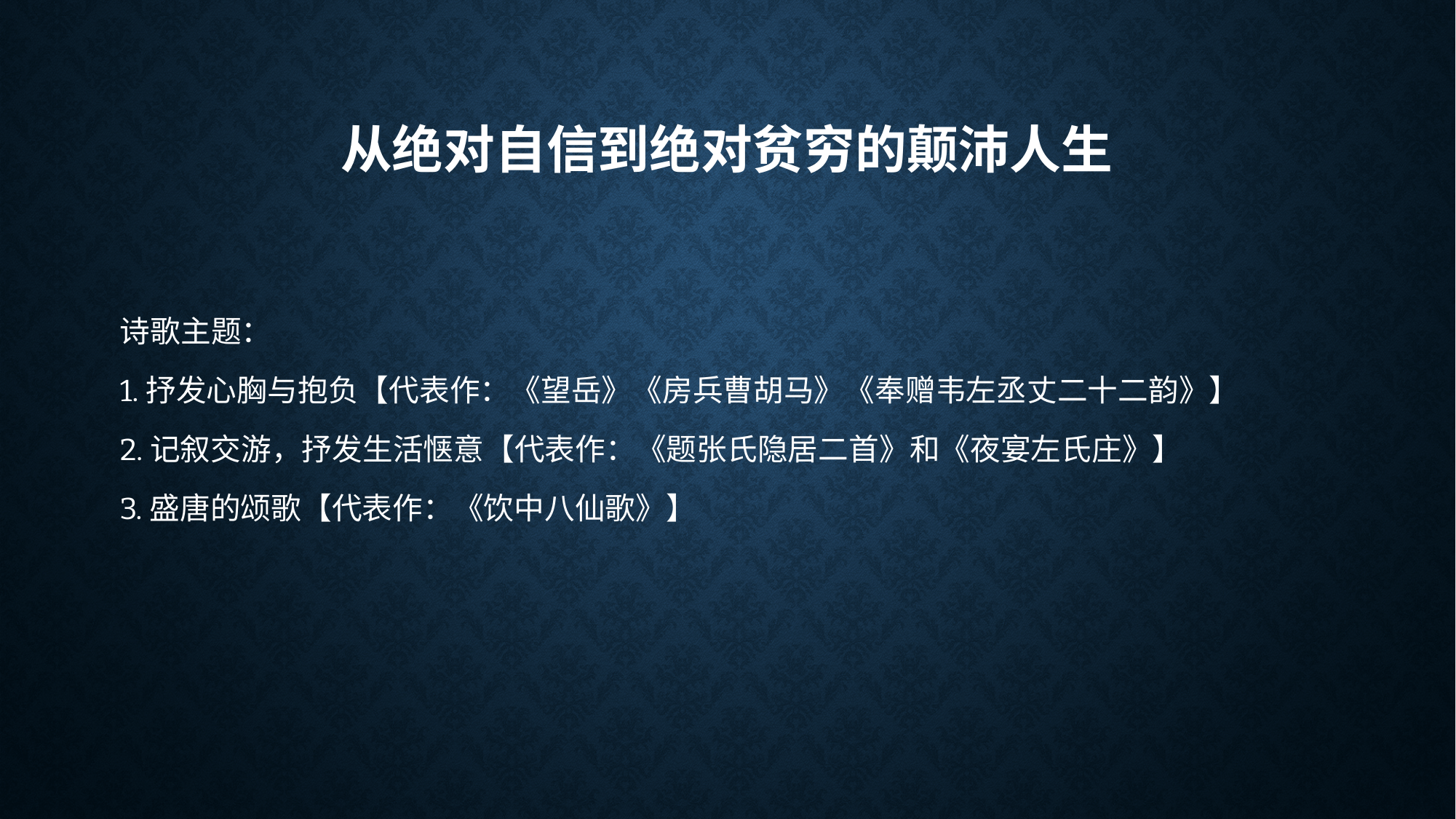

# 从绝对自信到绝对贫穷的颠沛人生

诗歌主题：
1.抒发心胸与抱负【代表作：《望岳》《房兵曹胡马》《奉赠韦左丞丈二十二韵》】
2.记叙交游，抒发生活惬意【代表作：《题张氏隐居二首》和《夜宴左氏庄》】
3.盛唐的颂歌【代表作：《饮中八仙歌》】